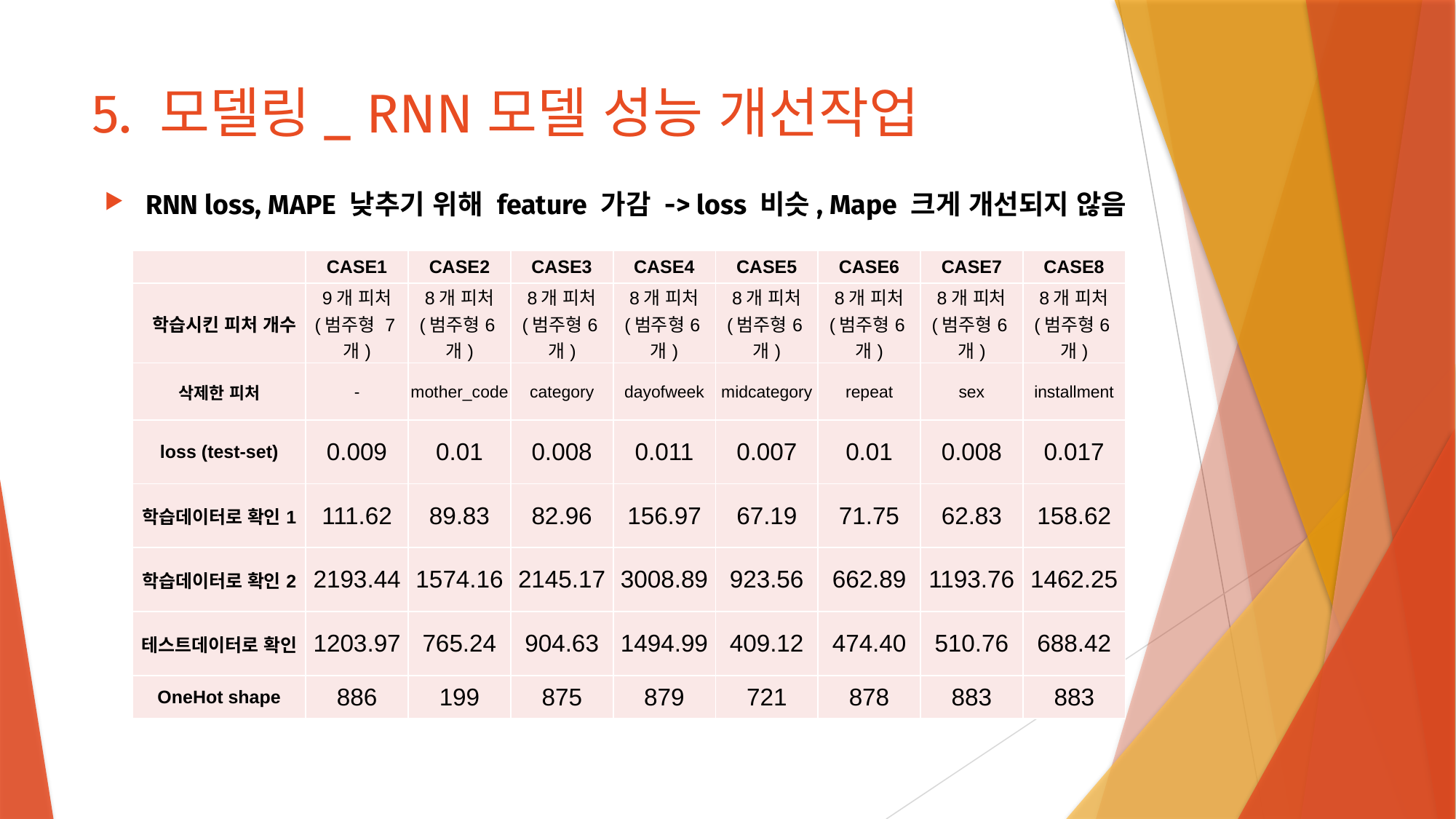

# 5. 모델링_ RNN모델 성능 개선작업
RNN loss, MAPE 낮추기 위해 feature 가감 -> loss 비슷, Mape 크게 개선되지 않음

|  | CASE1 | CASE2 | CASE3 | CASE4 | CASE5 | CASE6 | CASE7 | CASE8 |
| --- | --- | --- | --- | --- | --- | --- | --- | --- |
| 학습시킨 피처 개수 | 9개 피처 (범주형 7개) | 8개 피처 (범주형6개) | 8개 피처 (범주형6개) | 8개 피처 (범주형6개) | 8개 피처 (범주형6개) | 8개 피처 (범주형6개) | 8개 피처 (범주형6개) | 8개 피처 (범주형6개) |
| 삭제한 피처 | - | mother\_code | category | dayofweek | midcategory | repeat | sex | installment |
| loss (test-set) | 0.009 | 0.01 | 0.008 | 0.011 | 0.007 | 0.01 | 0.008 | 0.017 |
| 학습데이터로 확인1 | 111.62 | 89.83 | 82.96 | 156.97 | 67.19 | 71.75 | 62.83 | 158.62 |
| 학습데이터로 확인2 | 2193.44 | 1574.16 | 2145.17 | 3008.89 | 923.56 | 662.89 | 1193.76 | 1462.25 |
| 테스트데이터로 확인 | 1203.97 | 765.24 | 904.63 | 1494.99 | 409.12 | 474.40 | 510.76 | 688.42 |
| OneHot shape | 886 | 199 | 875 | 879 | 721 | 878 | 883 | 883 |